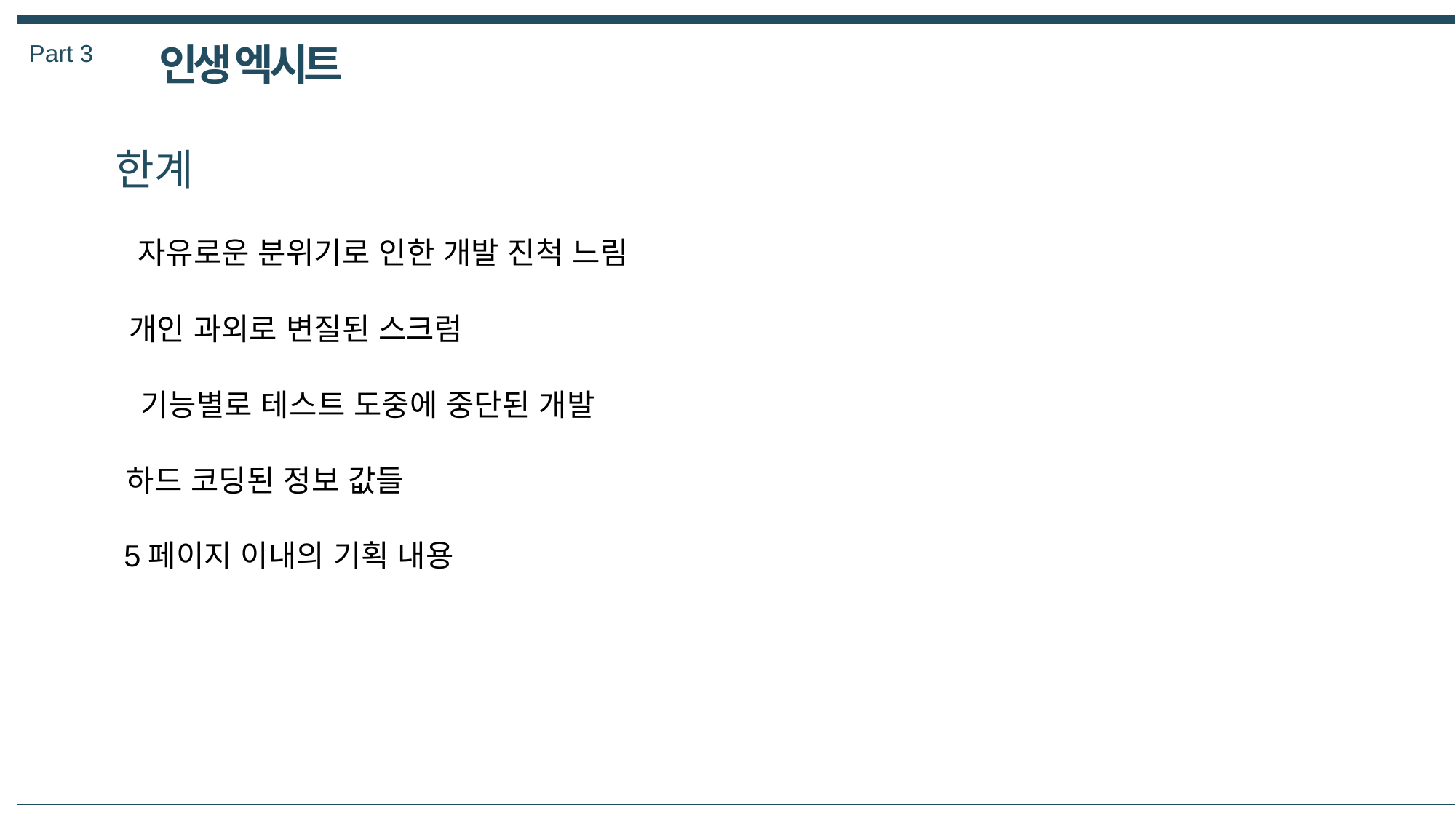

Part 3
인생 엑시트
한계
자유로운 분위기로 인한 개발 진척 느림
개인 과외로 변질된 스크럼
기능별로 테스트 도중에 중단된 개발
하드 코딩된 정보 값들
5페이지 이내의 기획 내용